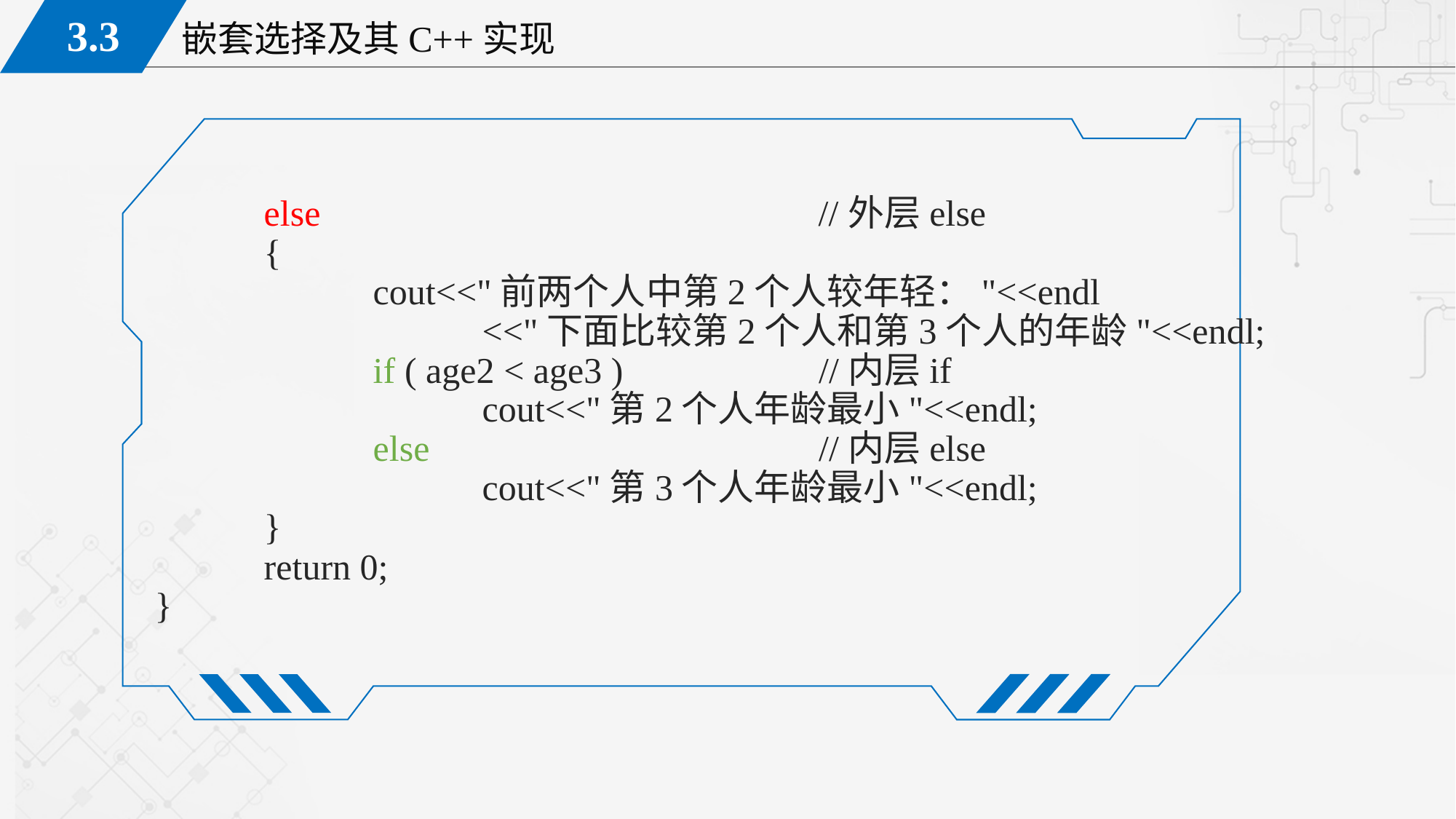

else 	                                                 //外层else
	{
		cout<<"前两个人中第2个人较年轻："<<endl
			<<"下面比较第2个人和第3个人的年龄"<<endl;
		if ( age2 < age3 )		 //内层if
			cout<<"第2个人年龄最小"<<endl;
		else				 //内层else
			cout<<"第3个人年龄最小"<<endl;
	}
	return 0;
}